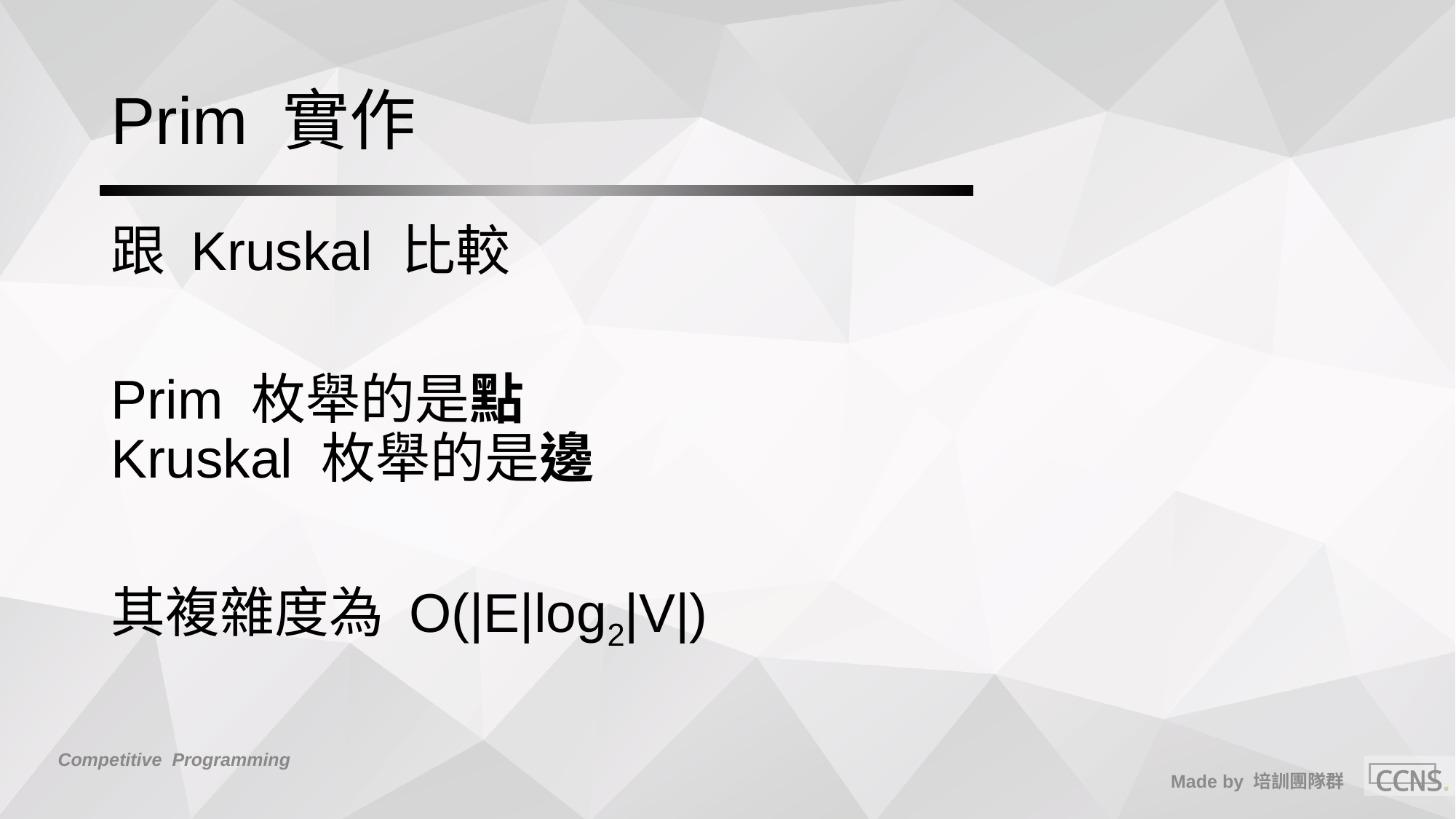

# Prim 實作
跟 Kruskal 比較

Prim 枚舉的是點
Kruskal 枚舉的是邊

其複雜度為 O(|E|log2|V|)